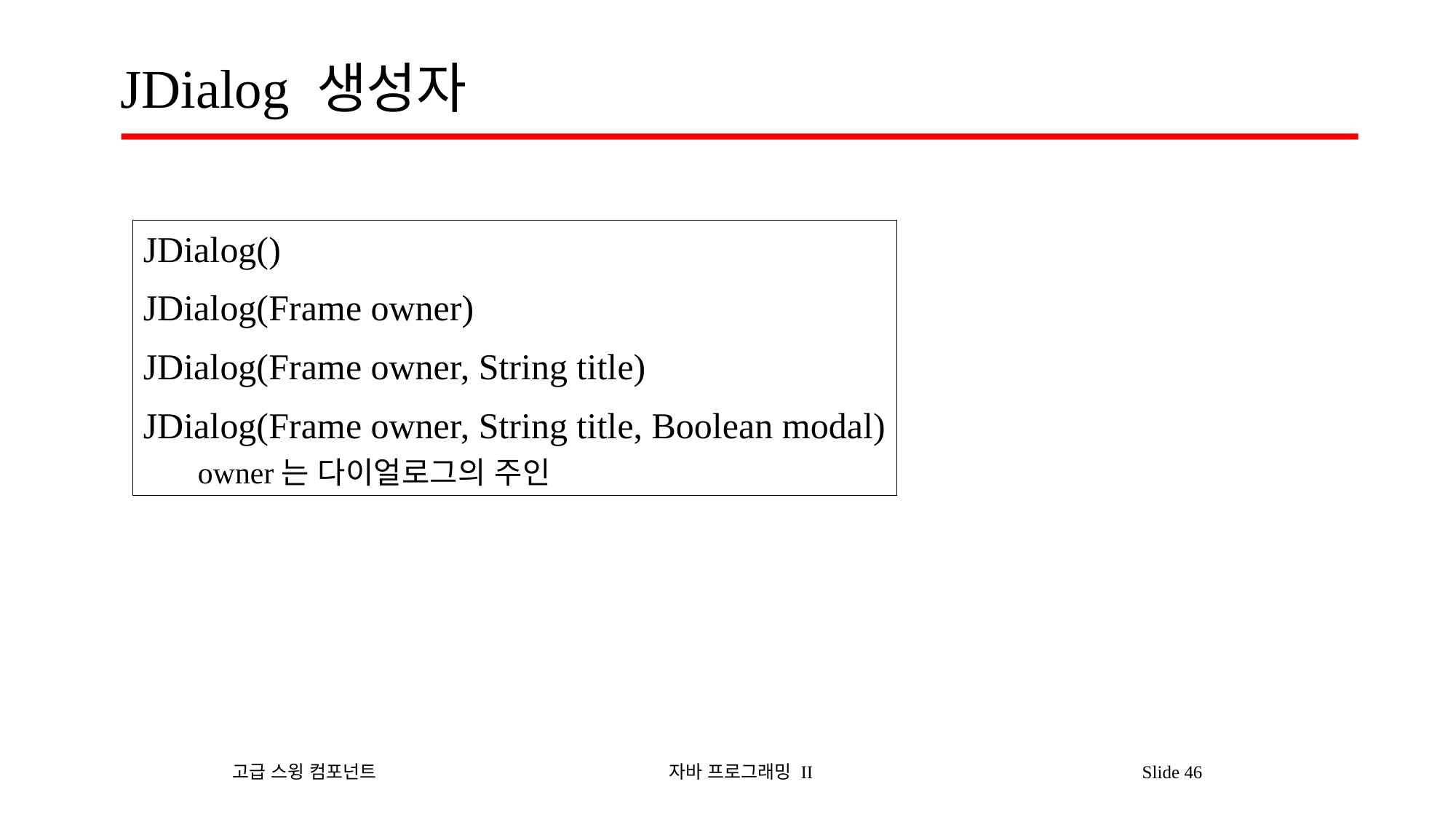

# JDialog 생성자
JDialog()
JDialog(Frame owner)
JDialog(Frame owner, String title)
JDialog(Frame owner, String title, Boolean modal)
owner는 다이얼로그의 주인